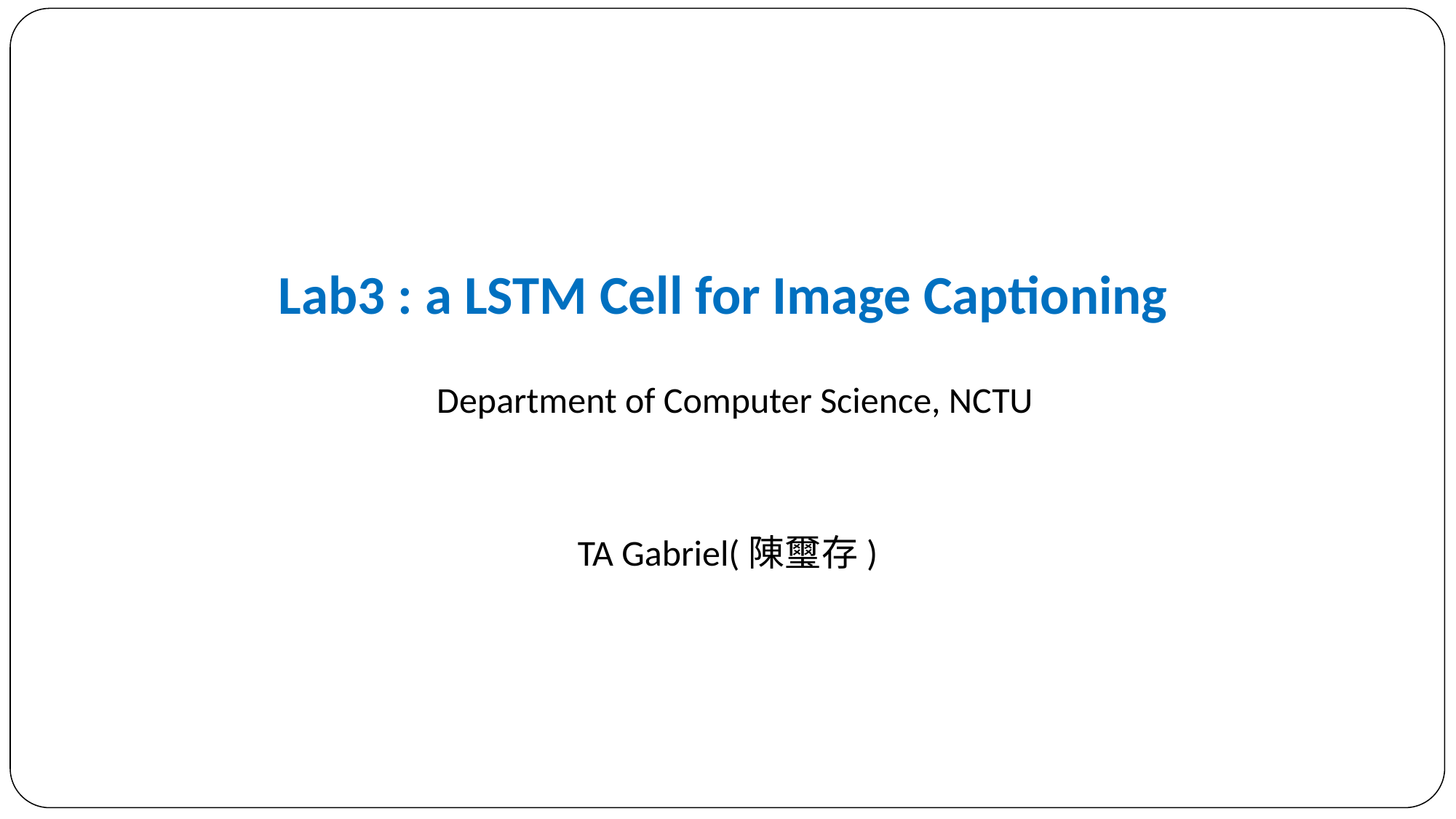

# Lab3 : a LSTM Cell for Image Captioning
Department of Computer Science, NCTU

TA Gabriel(陳璽存)